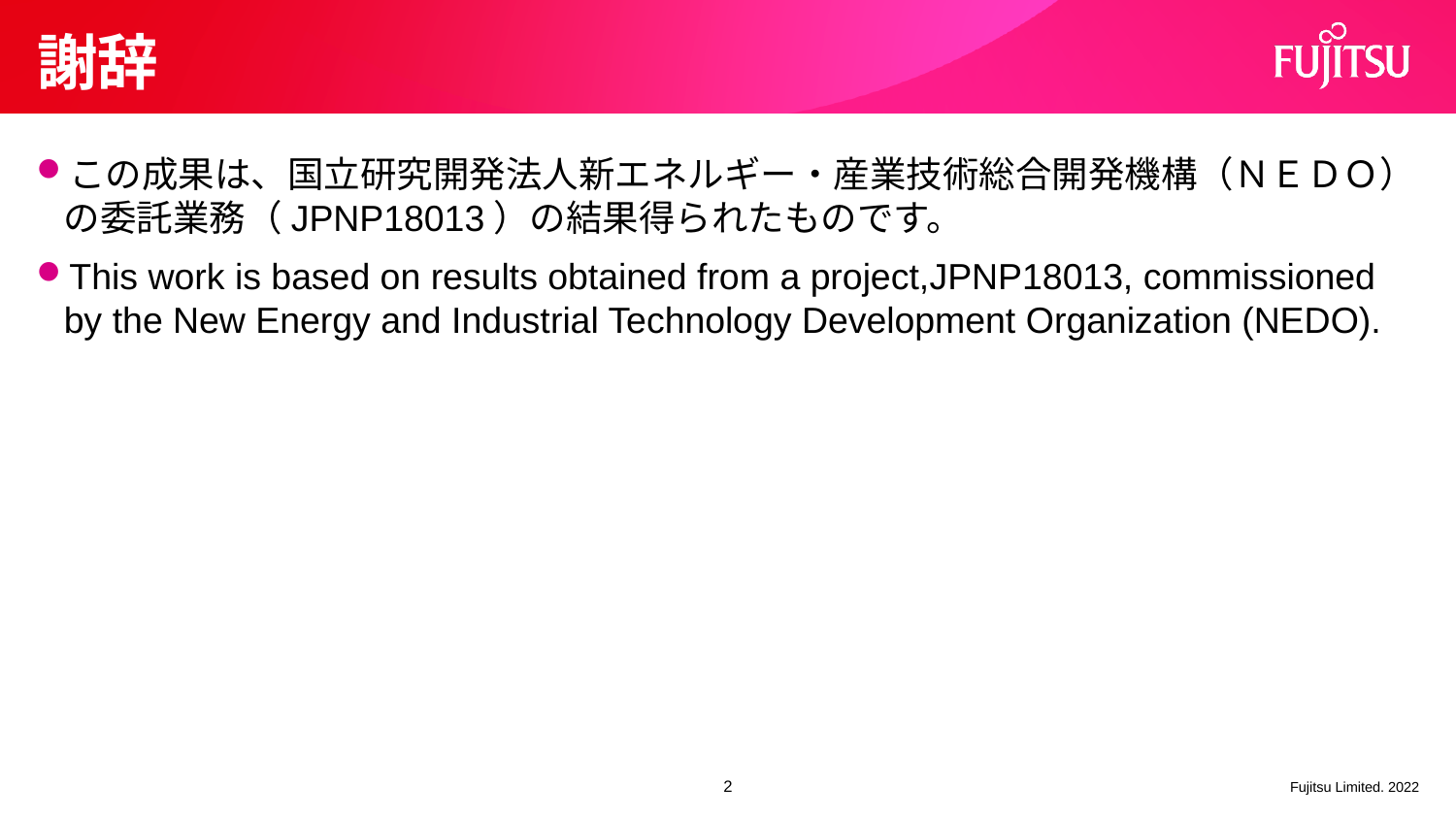

# 謝辞
この成果は、国立研究開発法人新エネルギー・産業技術総合開発機構（ＮＥＤＯ）の委託業務（JPNP18013）の結果得られたものです。
This work is based on results obtained from a project,JPNP18013, commissioned by the New Energy and Industrial Technology Development Organization (NEDO).
2
Fujitsu Limited. 2022